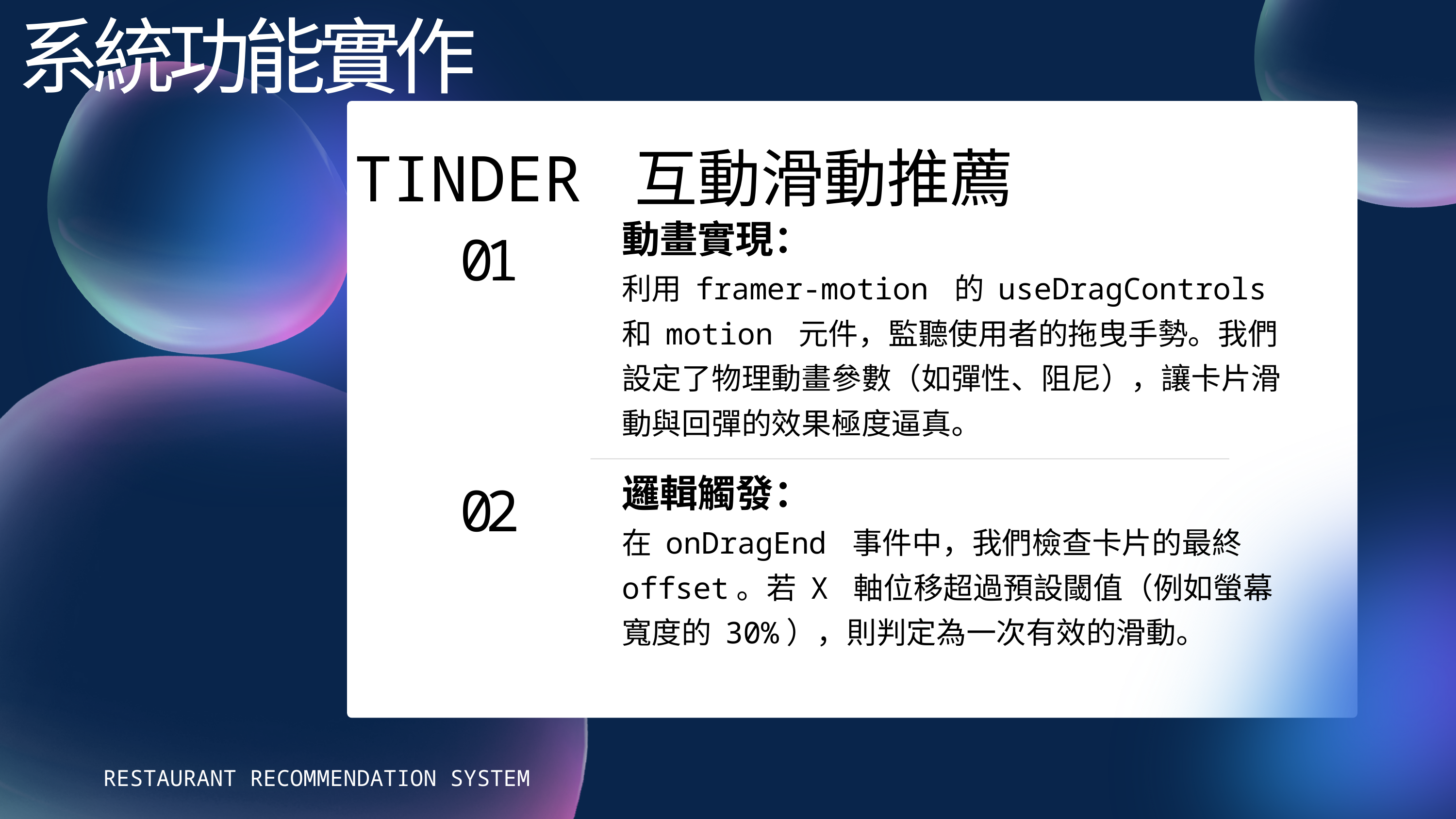

系統功能實作

TINDER 互動滑動推薦
動畫實現：
利用 framer-motion 的 useDragControls 和 motion 元件，監聽使用者的拖曳手勢。我們設定了物理動畫參數（如彈性、阻尼），讓卡片滑動與回彈的效果極度逼真。
01

邏輯觸發：
在 onDragEnd 事件中，我們檢查卡片的最終 offset。若 X 軸位移超過預設閾值（例如螢幕寬度的 30%），則判定為一次有效的滑動。

02
RESTAURANT RECOMMENDATION SYSTEM